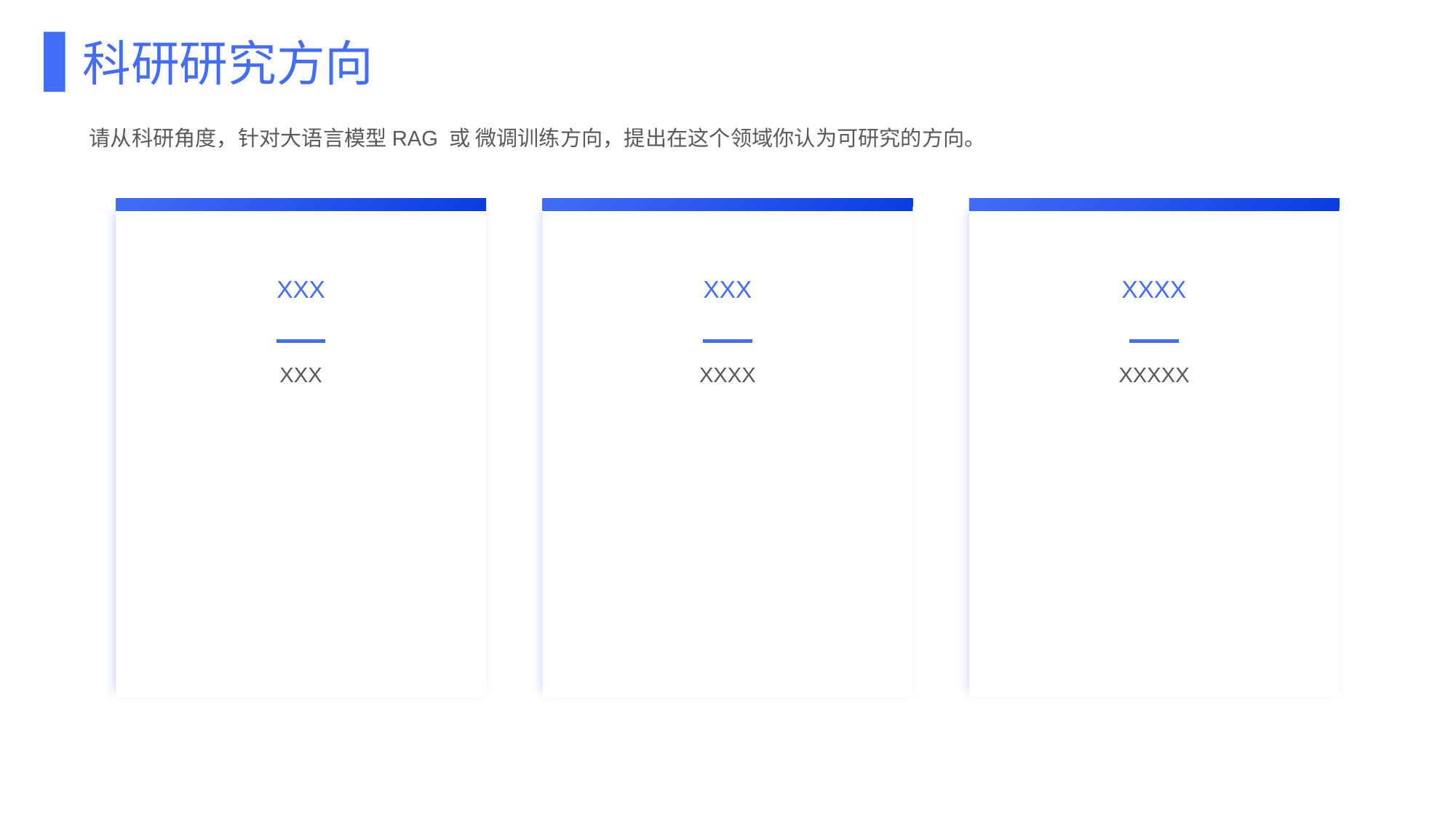

科研研究方向
请从科研角度，针对大语言模型RAG 或 微调训练方向，提出在这个领域你认为可研究的方向。

XXX
XXX
XXXX
XXX
XXXX
XXXXX